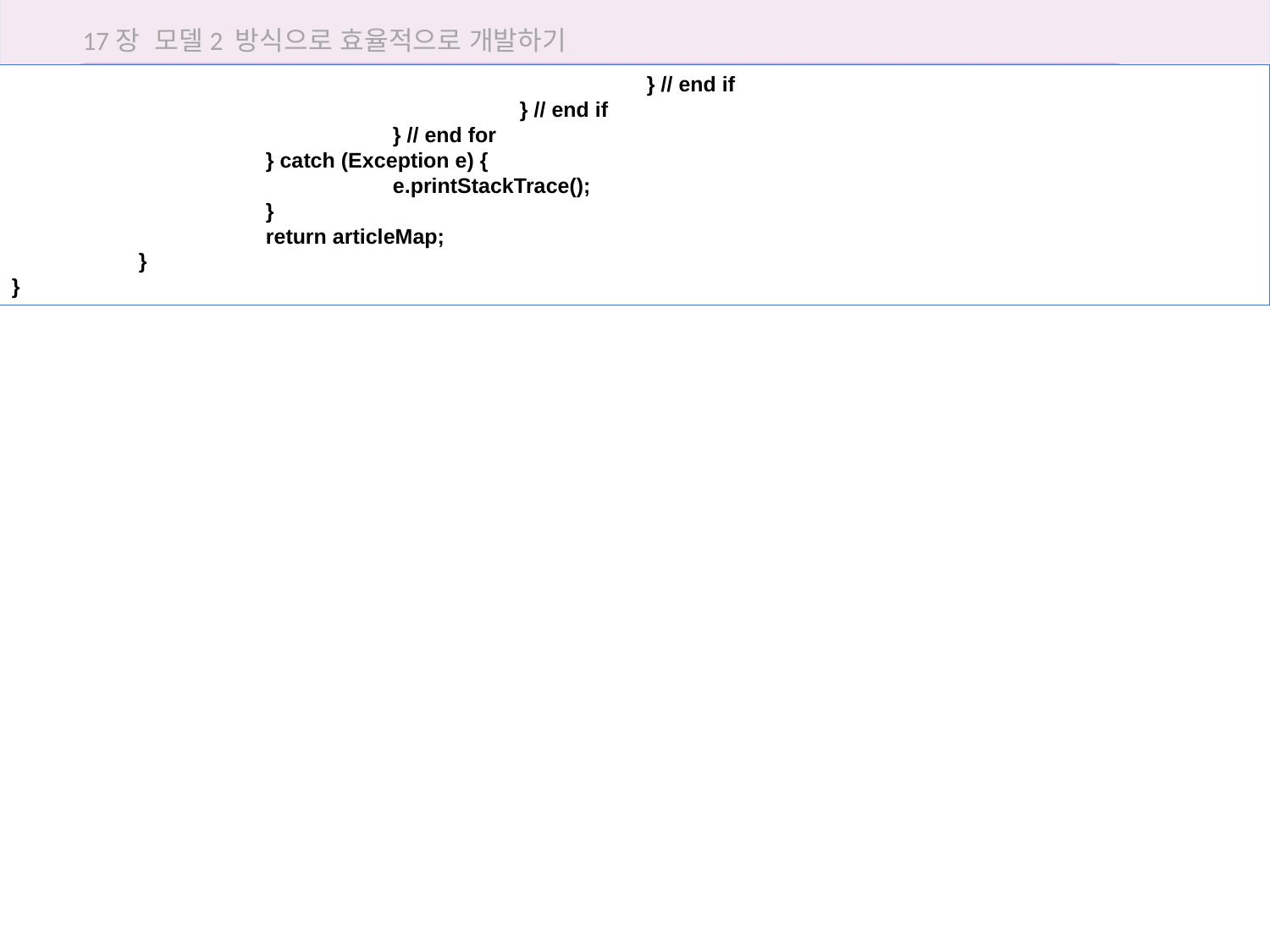

17장  모델2 방식으로 효율적으로 개발하기
					} // end if
				} // end if
			} // end for
		} catch (Exception e) {
			e.printStackTrace();
		}
		return articleMap;
	}
}
17.4 모델2로 답변형 게시판 구현하기